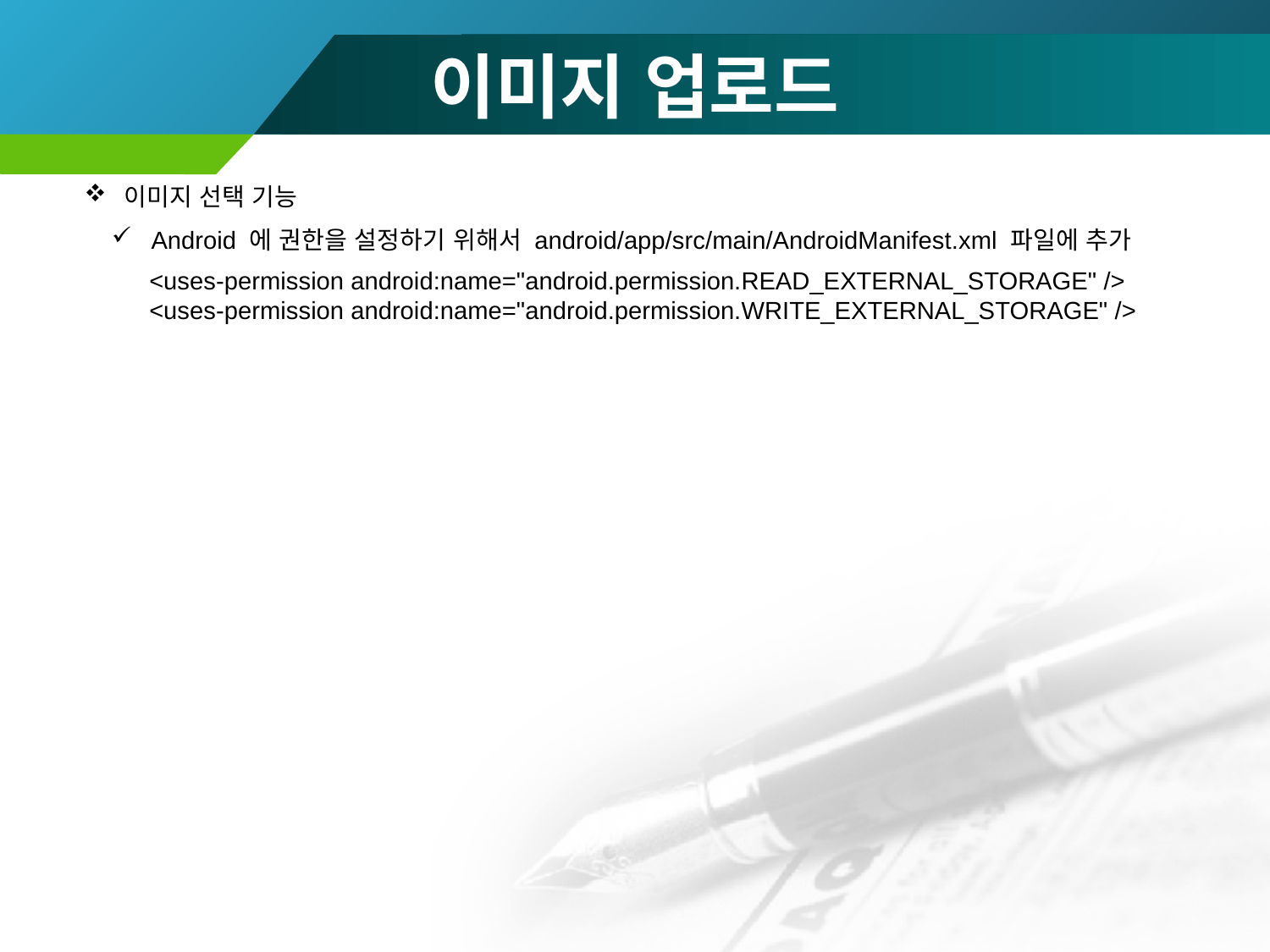

# 이미지 업로드
이미지 선택 기능
Android 에 권한을 설정하기 위해서 android/app/src/main/AndroidManifest.xml 파일에 추가
<uses-permission android:name="android.permission.READ_EXTERNAL_STORAGE" />
<uses-permission android:name="android.permission.WRITE_EXTERNAL_STORAGE" />